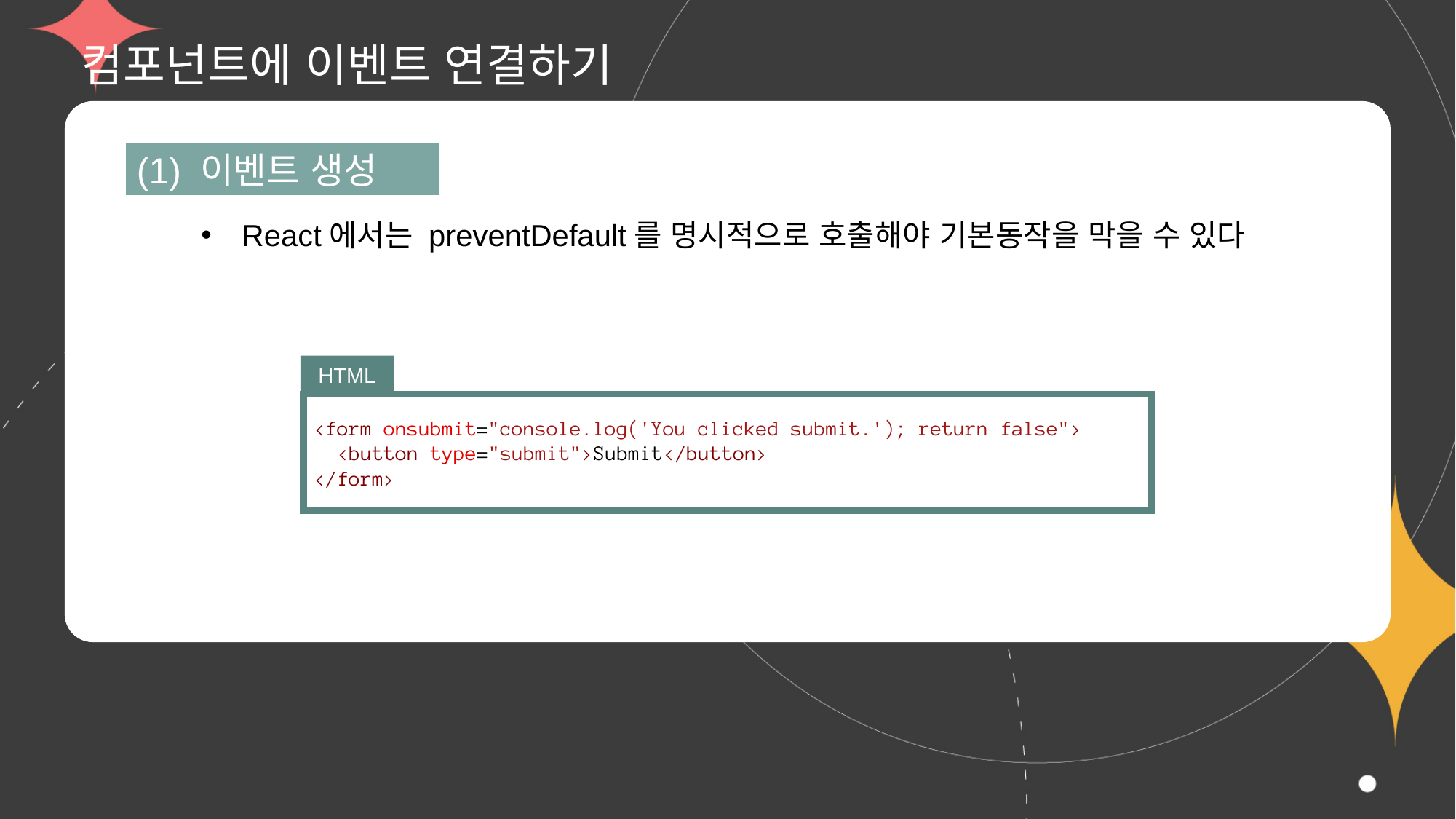

# 컴포넌트에 이벤트 연결하기
(1) 이벤트 생성
React에서는 preventDefault를 명시적으로 호출해야 기본동작을 막을 수 있다
HTML
<form onsubmit="console.log('You clicked submit.'); return false">
  <button type="submit">Submit</button>
</form>